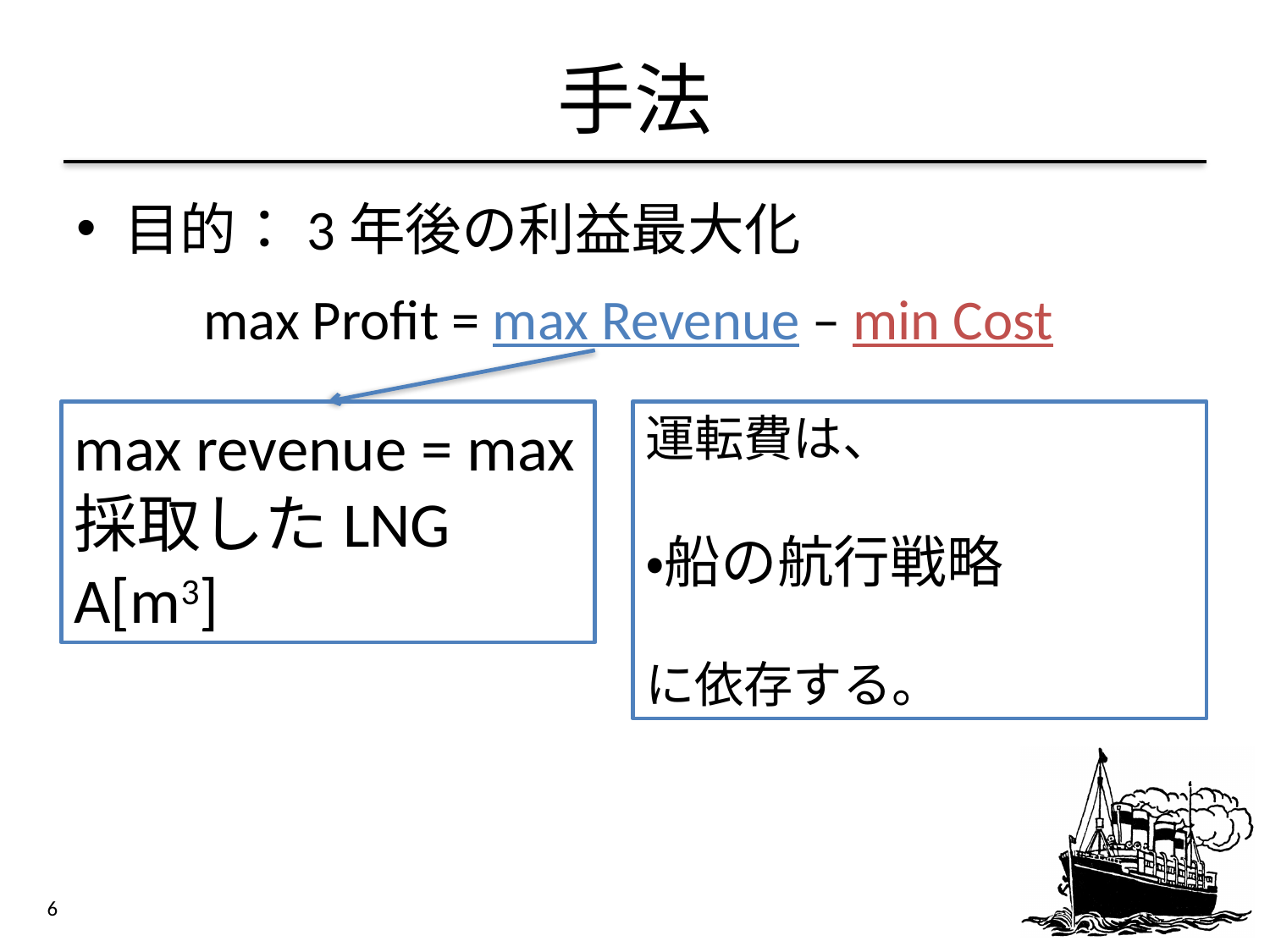

# 手法
目的：3年後の利益最大化

max Profit = max Revenue – min Cost
max revenue = max 採取したLNG A[m3]
運転費は、

・船の航行戦略

に依存する。
6